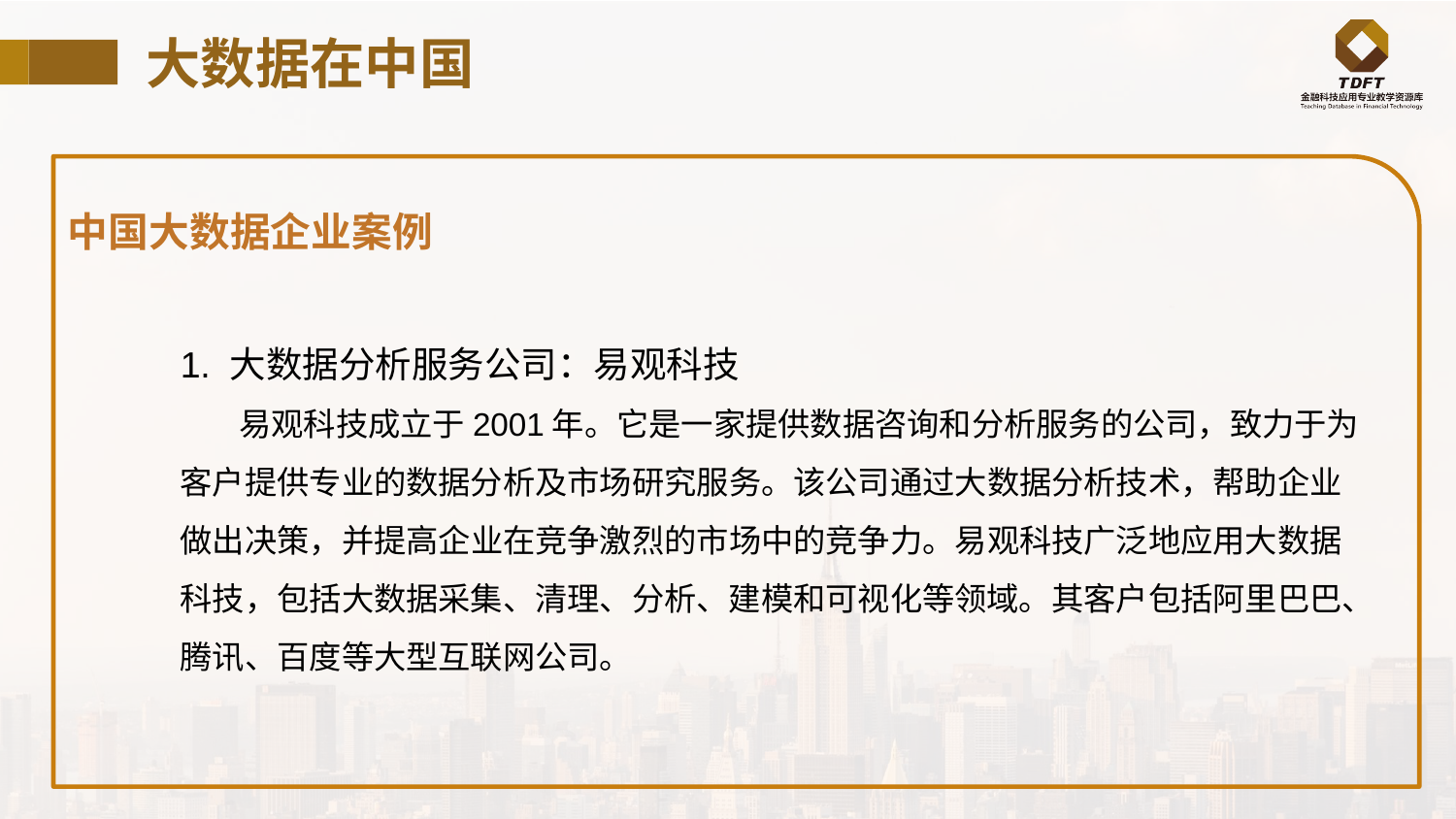

# 大数据在中国

中国大数据企业案例

1. 大数据分析服务公司：易观科技
       易观科技成立于2001年。它是一家提供数据咨询和分析服务的公司，致力于为客户提供专业的数据分析及市场研究服务。该公司通过大数据分析技术，帮助企业做出决策，并提高企业在竞争激烈的市场中的竞争力。易观科技广泛地应用大数据科技，包括大数据采集、清理、分析、建模和可视化等领域。其客户包括阿里巴巴、腾讯、百度等大型互联网公司。